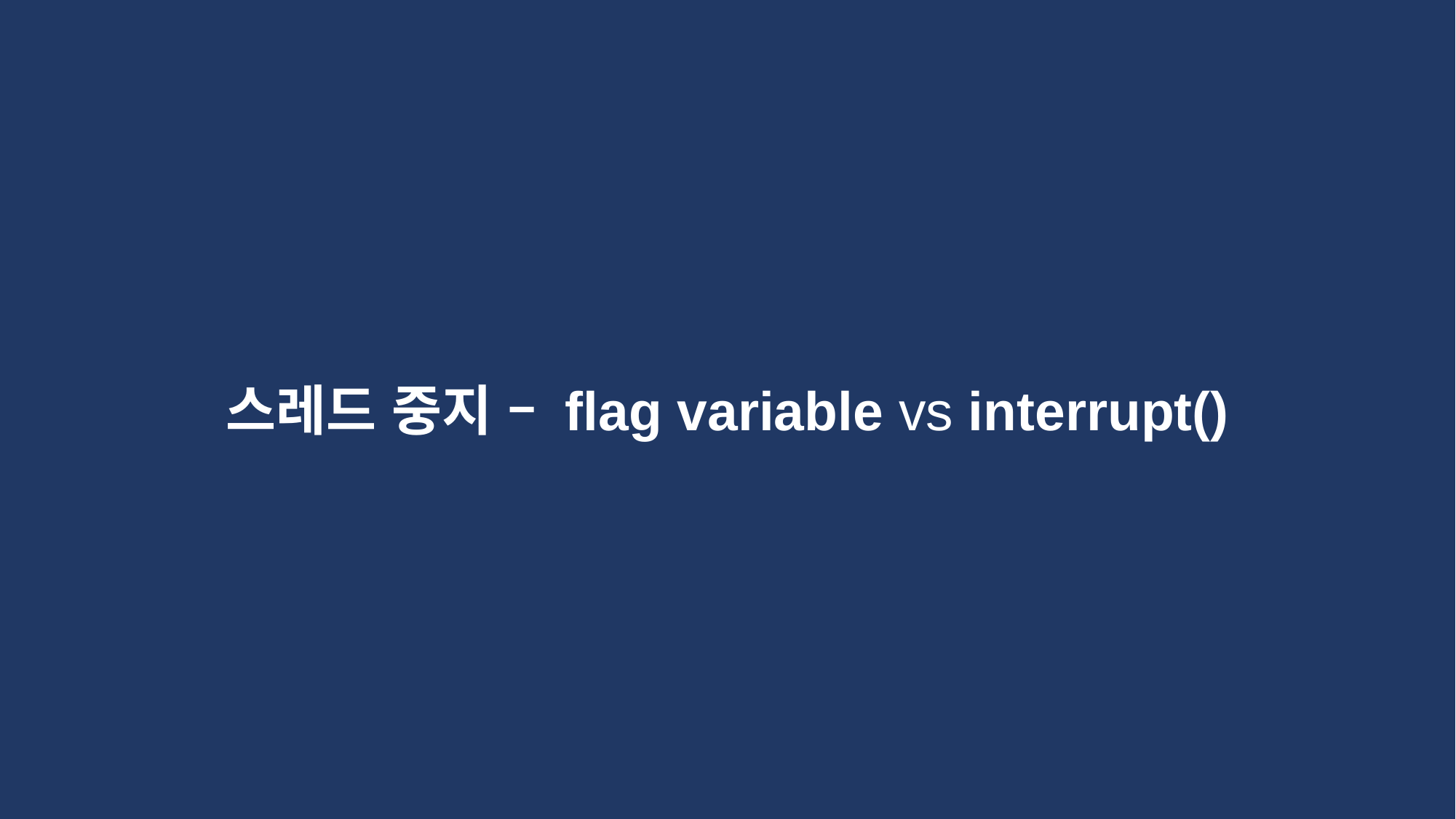

스레드 중지 – flag variable vs interrupt()